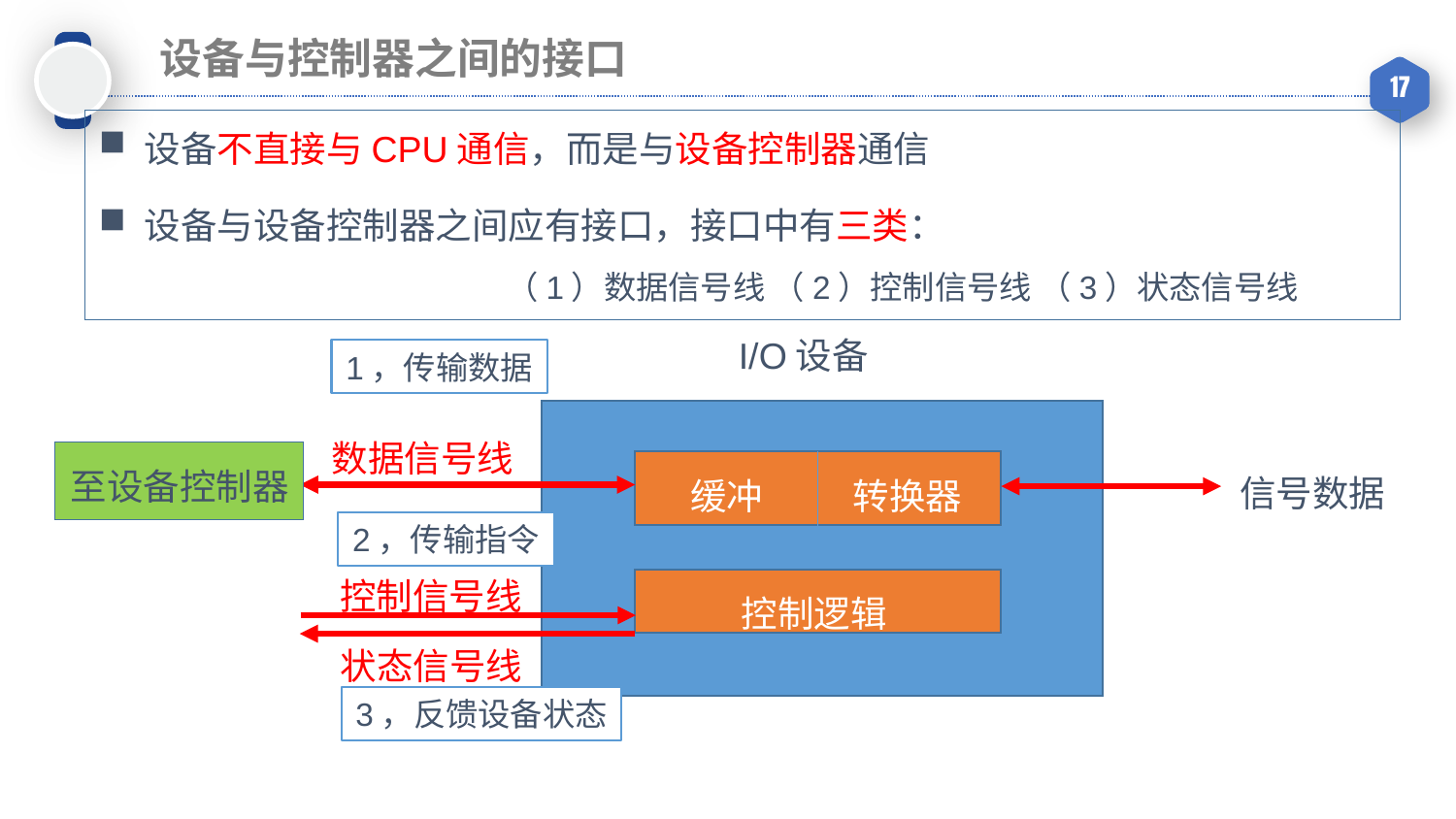

设备与控制器之间的接口
设备不直接与CPU通信，而是与设备控制器通信
设备与设备控制器之间应有接口，接口中有三类：
		             （1）数据信号线 （2）控制信号线 （3）状态信号线

I/O设备
1，传输数据

数据信号线
至设备控制器
信号数据

缓冲
转换器
2，传输指令
控制信号线

控制逻辑
状态信号线
3，反馈设备状态